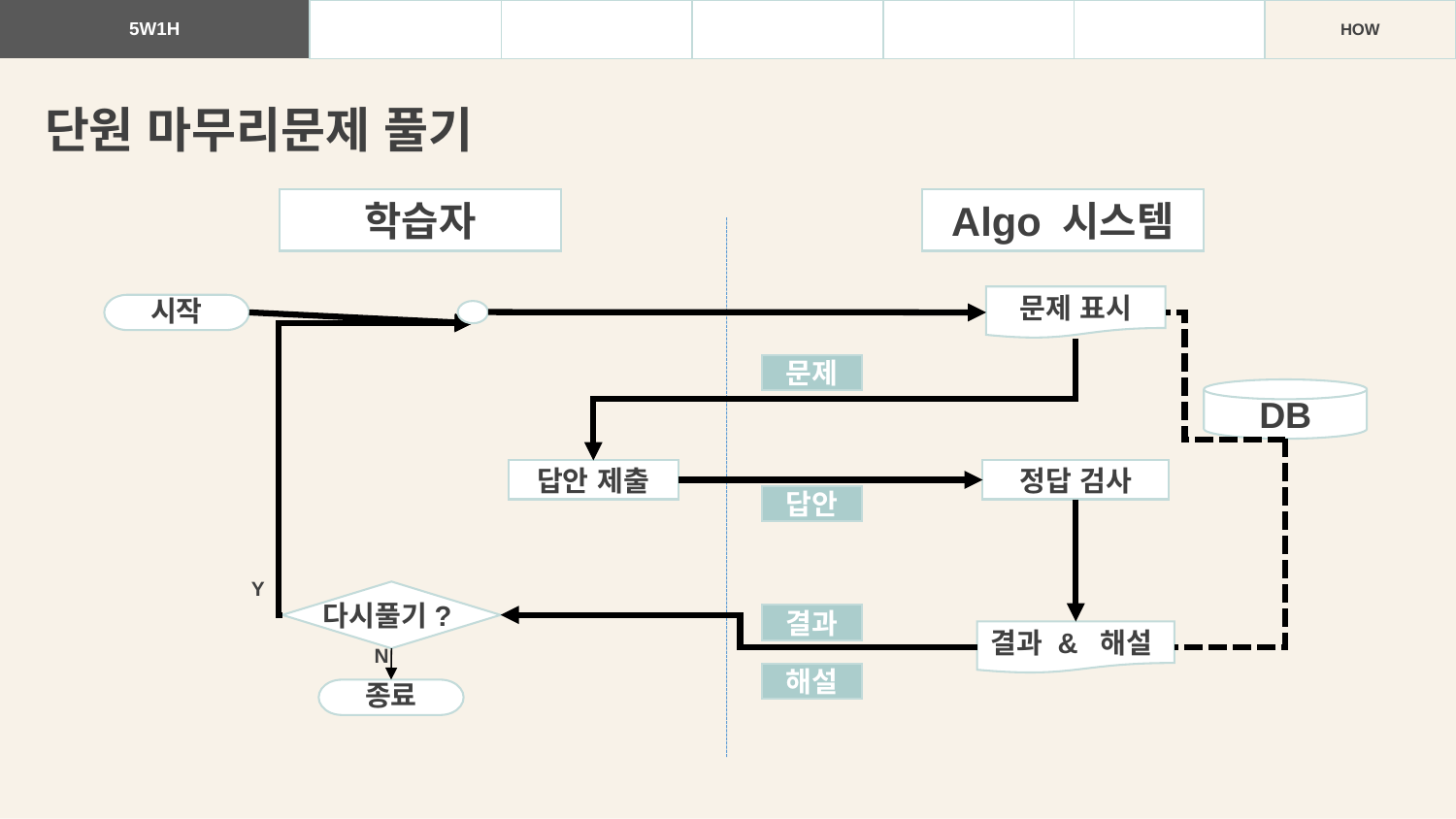

| 5W1H | WHAT | WHY | WHO | WHEN | WHERE | HOW |
| --- | --- | --- | --- | --- | --- | --- |
단원 마무리문제 풀기
학습자
Algo 시스템
문제 표시
시작

문제
DB
답안 제출
정답 검사
답안
Y
다시풀기?
결과
결과 &  해설
N
해설
종료